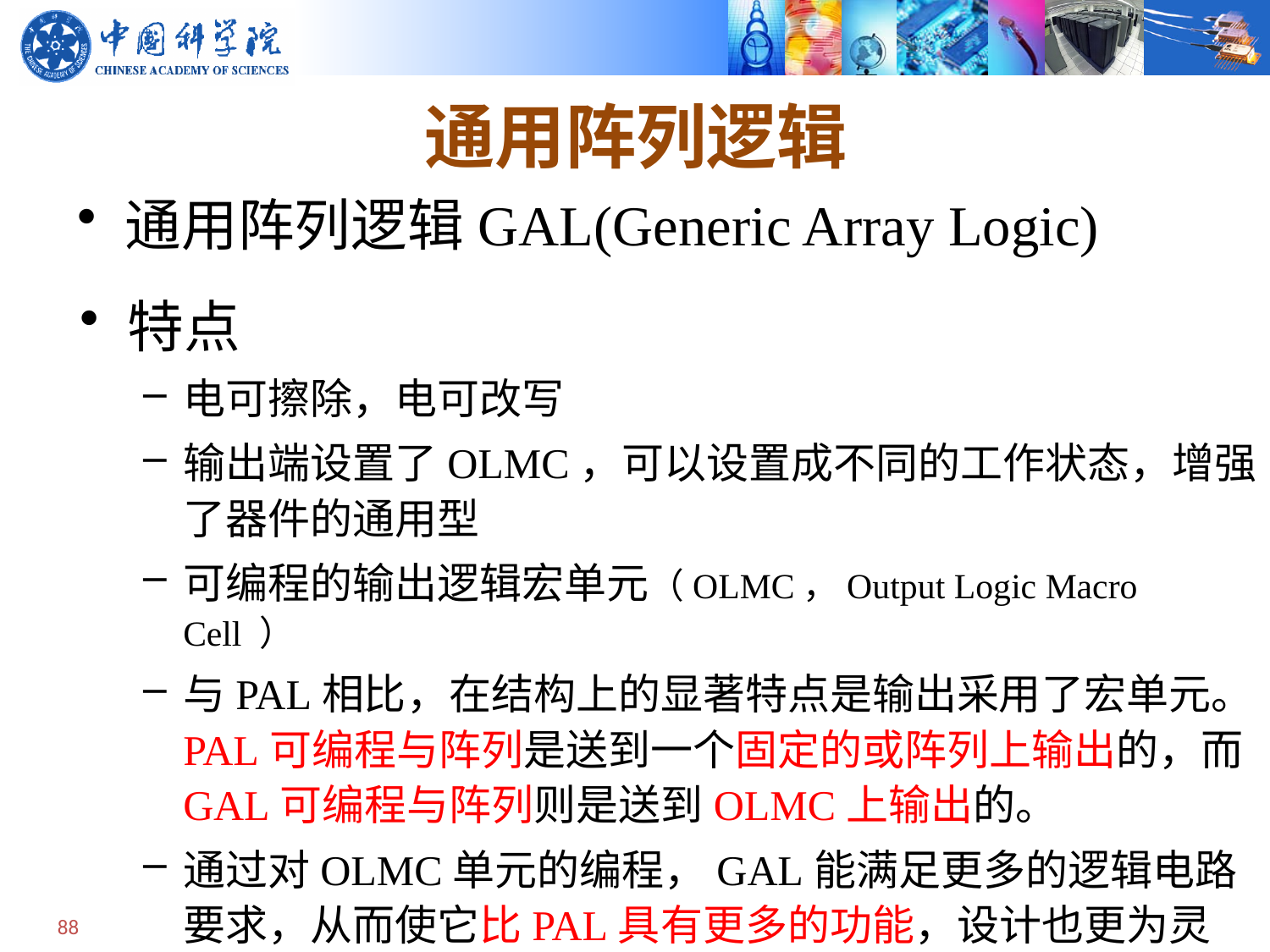

# 通用阵列逻辑
通用阵列逻辑GAL(Generic Array Logic)
特点
电可擦除，电可改写
输出端设置了OLMC，可以设置成不同的工作状态，增强了器件的通用型
可编程的输出逻辑宏单元（OLMC，Output Logic Macro Cell ）
与PAL相比，在结构上的显著特点是输出采用了宏单元。PAL可编程与阵列是送到一个固定的或阵列上输出的，而GAL可编程与阵列则是送到OLMC上输出的。
通过对OLMC单元的编程，GAL能满足更多的逻辑电路要求，从而使它比PAL具有更多的功能，设计也更为灵活。